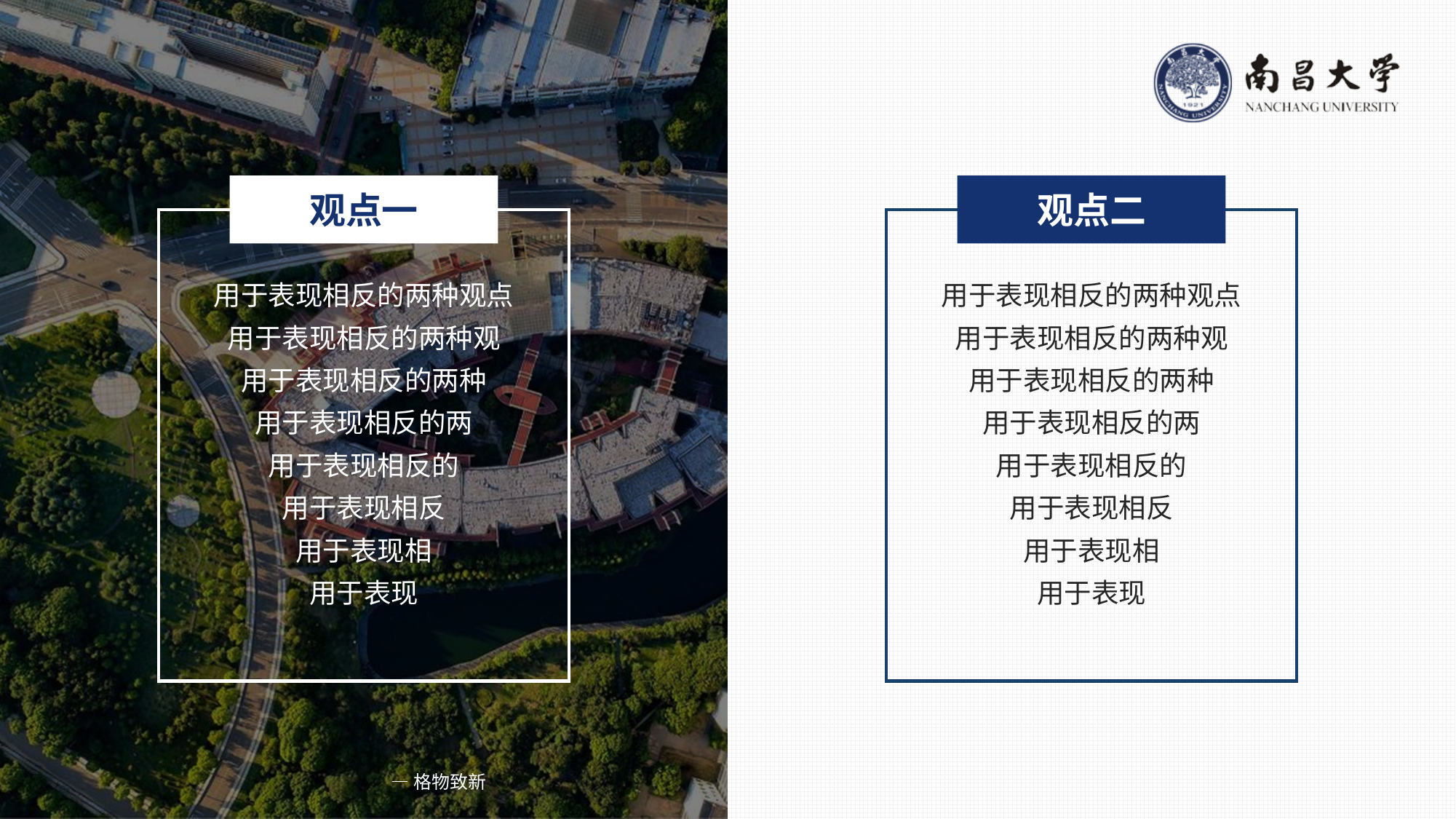

观点一

观点二

用于表现相反的两种观点
用于表现相反的两种观
用于表现相反的两种
用于表现相反的两
用于表现相反的
用于表现相反
用于表现相
用于表现
用于表现相反的两种观点
用于表现相反的两种观
用于表现相反的两种
用于表现相反的两
用于表现相反的
用于表现相反
用于表现相
用于表现

—格物致新